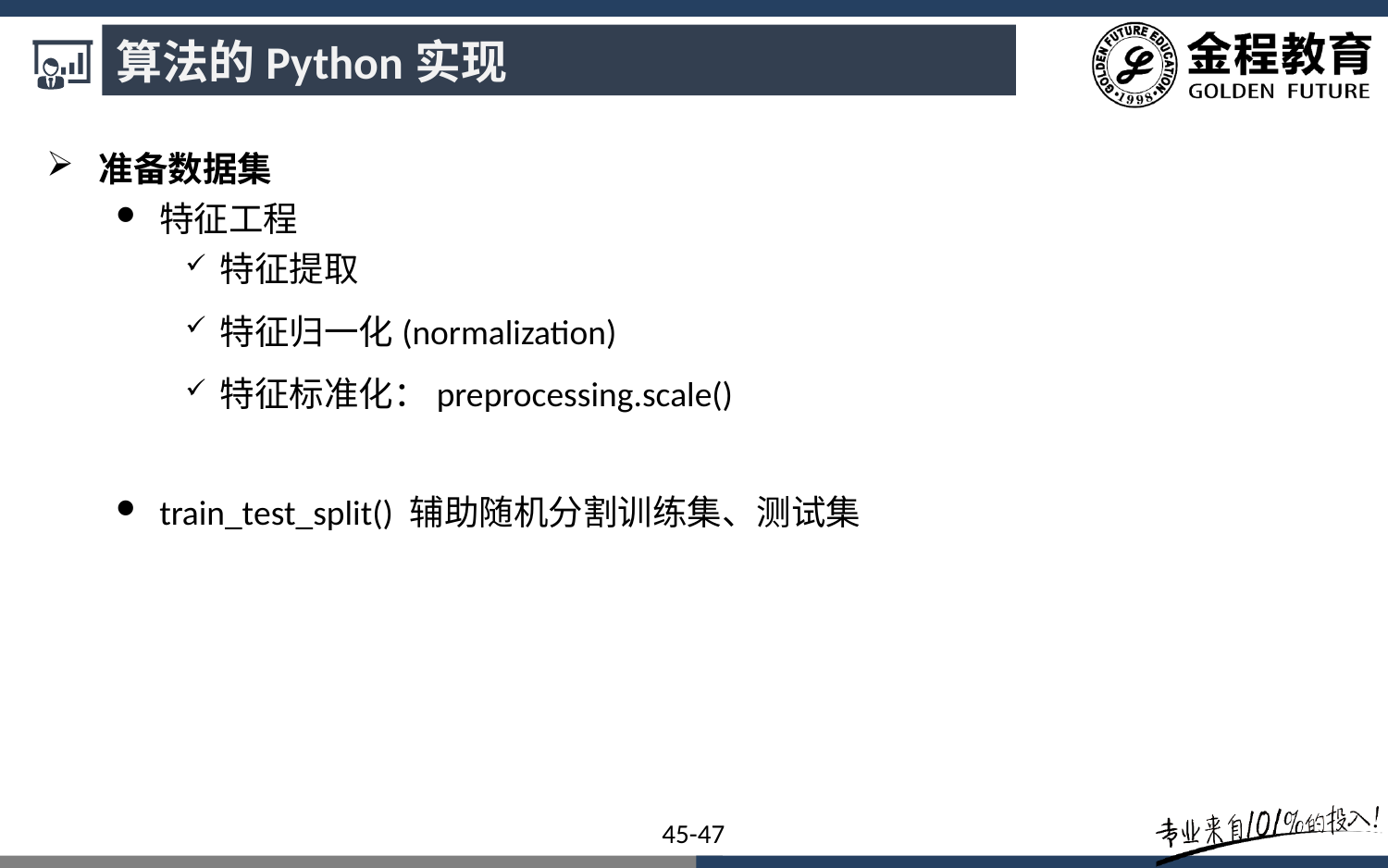

算法的Python实现
准备数据集
特征工程
特征提取
特征归一化(normalization)
特征标准化：preprocessing.scale()

train_test_split() 辅助随机分割训练集、测试集